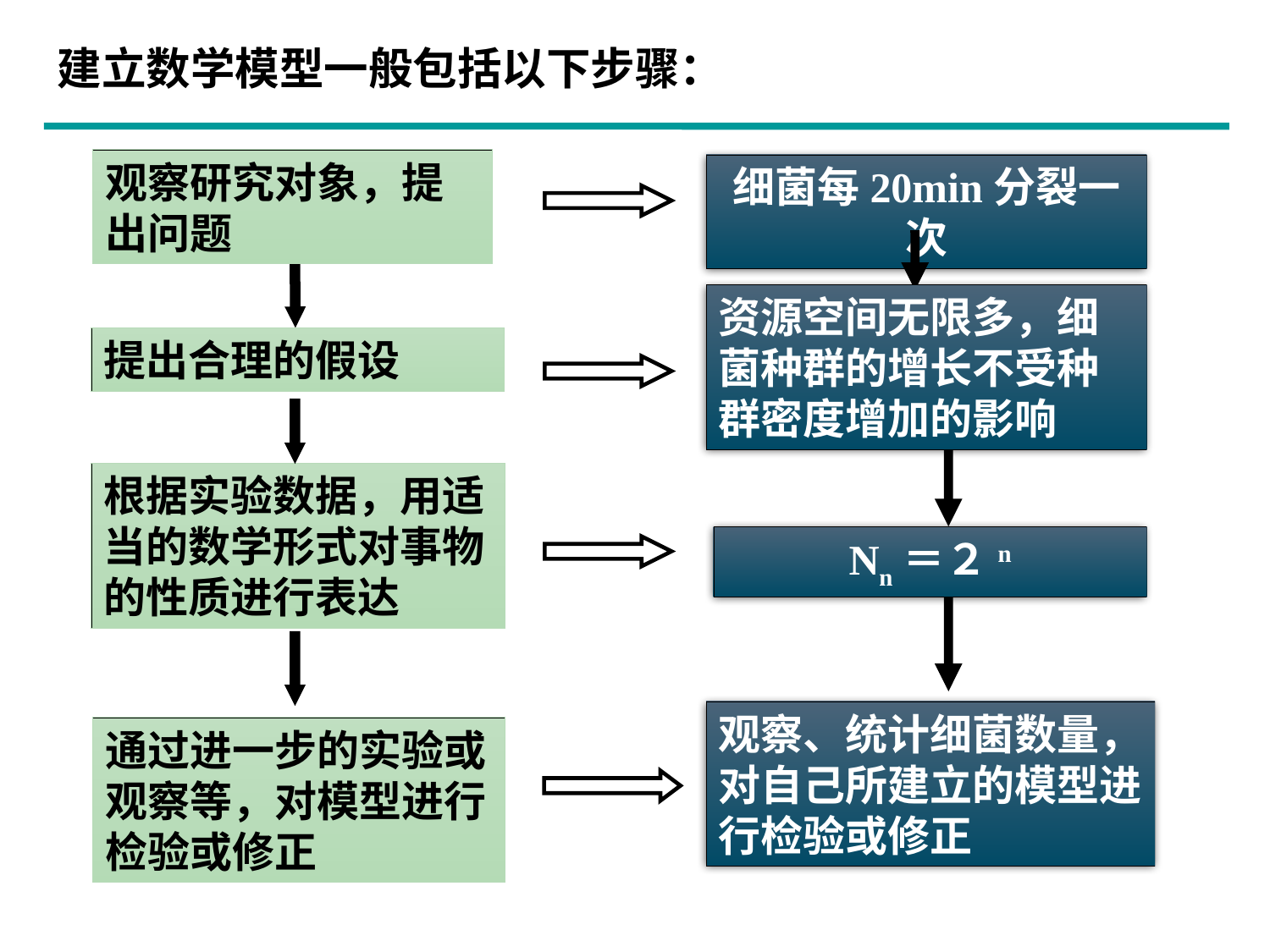

建立数学模型一般包括以下步骤：
观察研究对象，提出问题
细菌每20min分裂一次

资源空间无限多，细菌种群的增长不受种群密度增加的影响
提出合理的假设

根据实验数据，用适当的数学形式对事物的性质进行表达
Nn＝２n

观察、统计细菌数量，对自己所建立的模型进行检验或修正
通过进一步的实验或观察等，对模型进行检验或修正